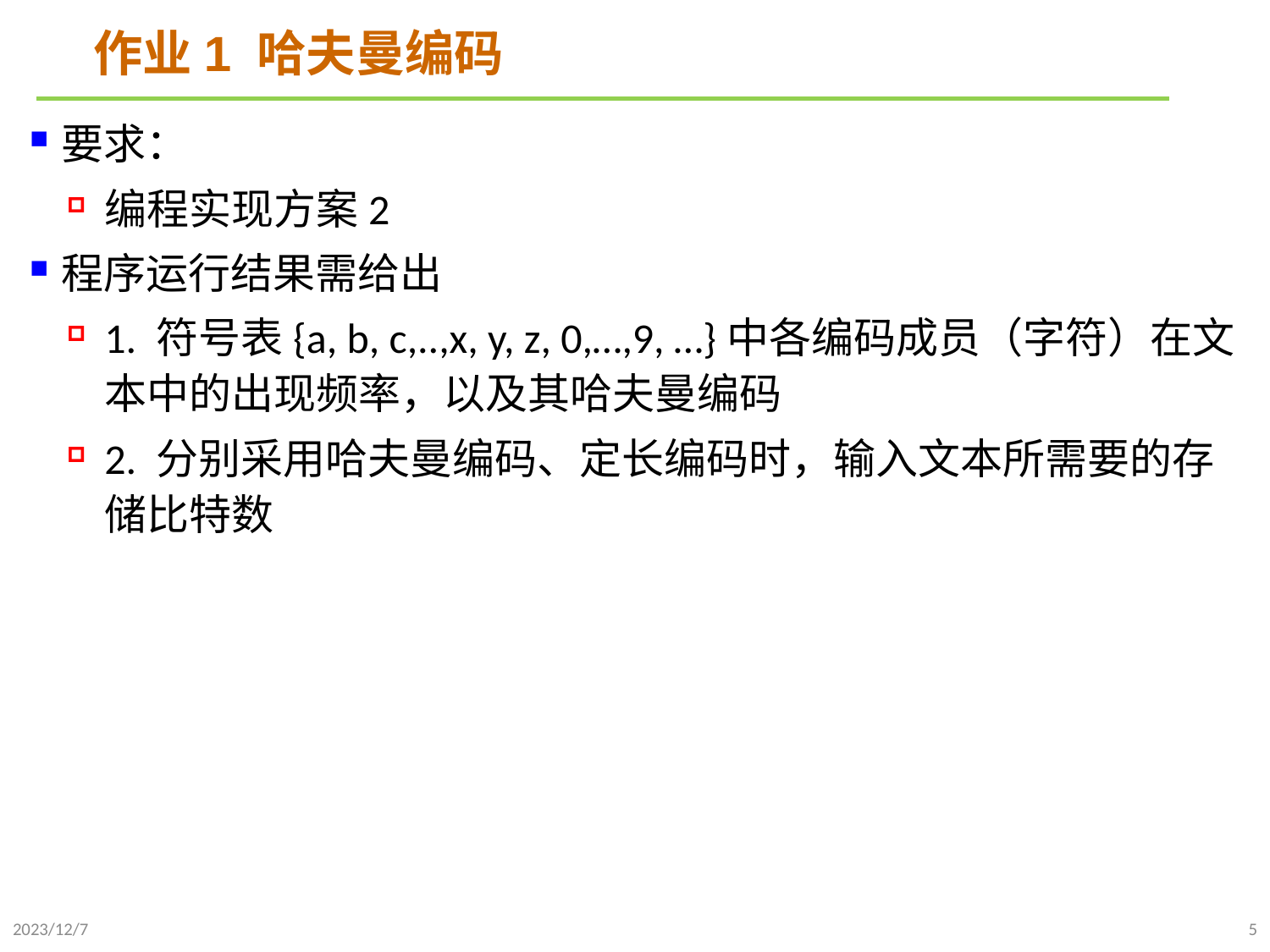

# 作业1 哈夫曼编码
要求：
编程实现方案2
程序运行结果需给出
1. 符号表{a, b, c,..,x, y, z, 0,…,9, …}中各编码成员（字符）在文本中的出现频率，以及其哈夫曼编码
2. 分别采用哈夫曼编码、定长编码时，输入文本所需要的存储比特数

2023/12/7
5